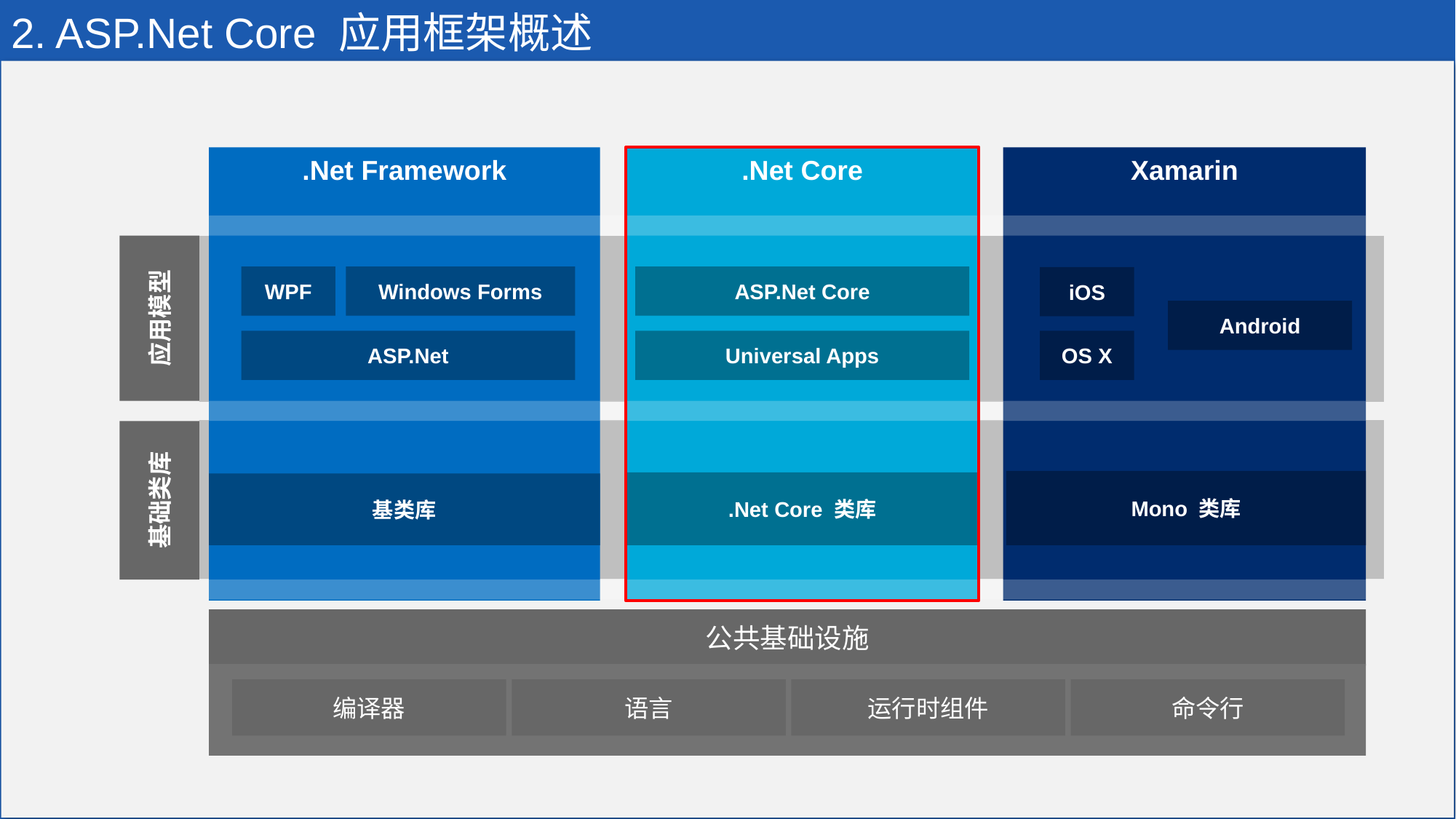

# 2. ASP.Net Core 应用框架概述

.Net Core
Xamarin
.Net Framework

应用模型

WPF
Windows Forms
ASP.Net Core
iOS
Android
OS X
ASP.Net
Universal Apps

基础类库
Mono 类库
.Net Core 类库
基类库

公共基础设施

语言
运行时组件
命令行
编译器